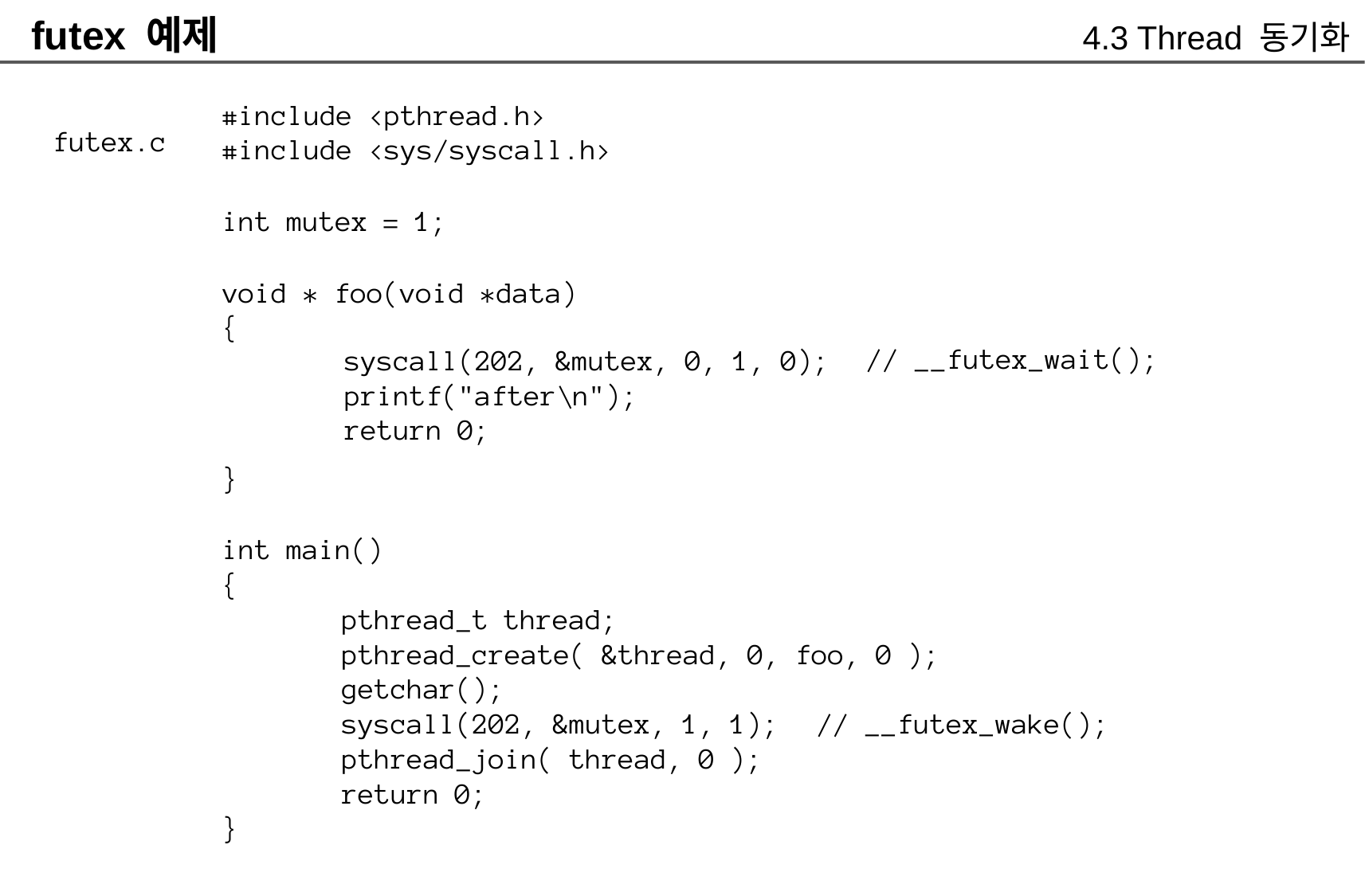

futex 예제
4.3 Thread 동기화

#include  <pthread.h>
#include  <sys/syscall.h>

int  mutex  =  1;

void  *  foo(void  *data)
{
futex.c
//  __futex_wait();
syscall(202,  &mutex,  0,  1,  0);
printf("after\n");
return  0;
}

int  main()
{
	pthread_t  thread;
	pthread_create(  &thread,  0,  foo,  0  );
	getchar();
	syscall(202,  &mutex,  1,  1);     //  __futex_wake();
	pthread_join(  thread,  0  );
	return  0;
}